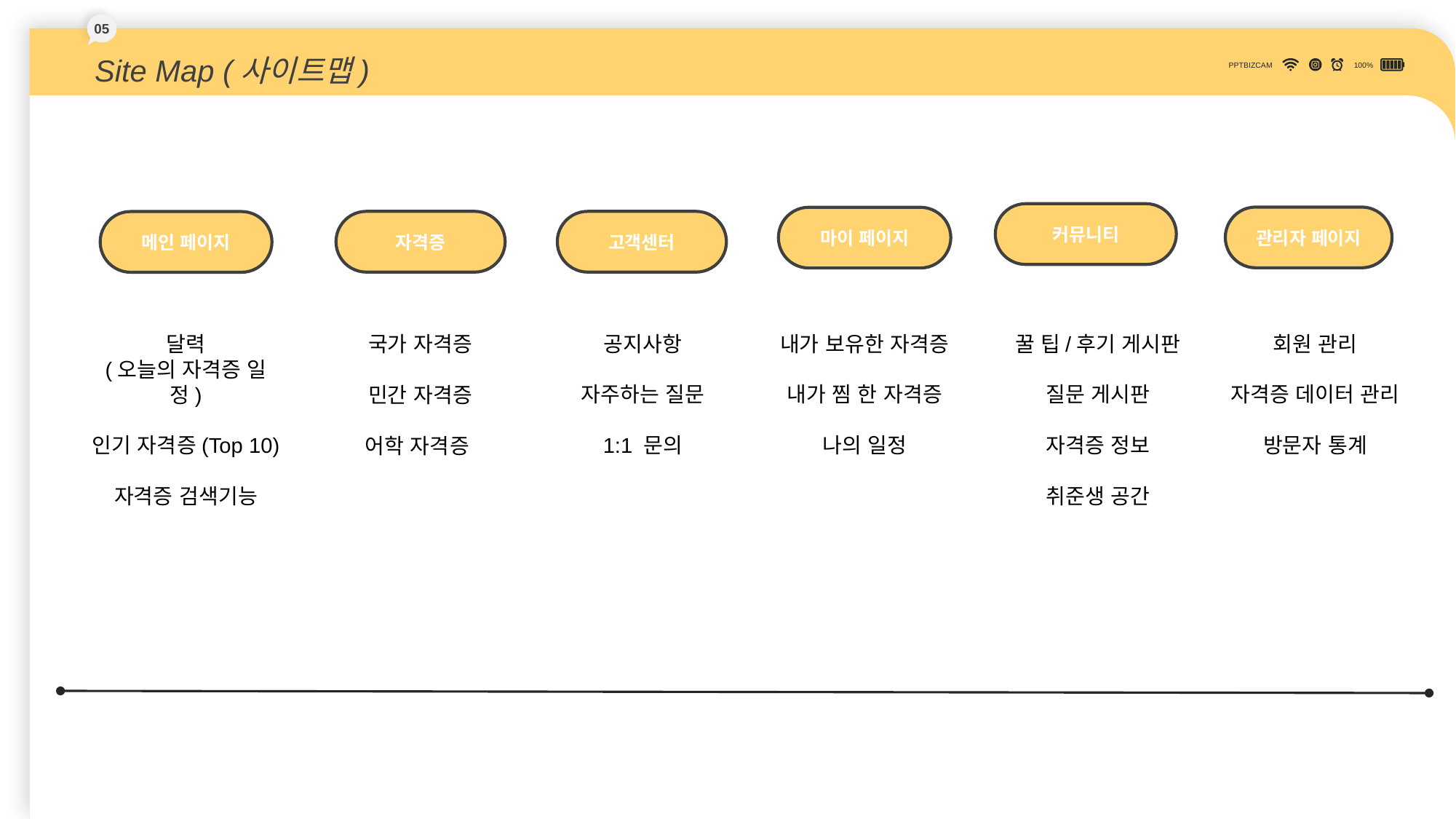

05
Site Map (사이트맵)

PPTBIZCAM
100%

커뮤니티
관리자 페이지
마이 페이지
자격증
고객센터
메인 페이지
달력
(오늘의 자격증 일정)

인기 자격증(Top 10)

자격증 검색기능

공지사항

자주하는 질문

1:1 문의
내가 보유한 자격증

내가 찜 한 자격증

나의 일정

꿀 팁/후기 게시판

질문 게시판

자격증 정보

취준생 공간

회원 관리

자격증 데이터 관리

방문자 통계

국가 자격증

민간 자격증

어학 자격증

DOWN